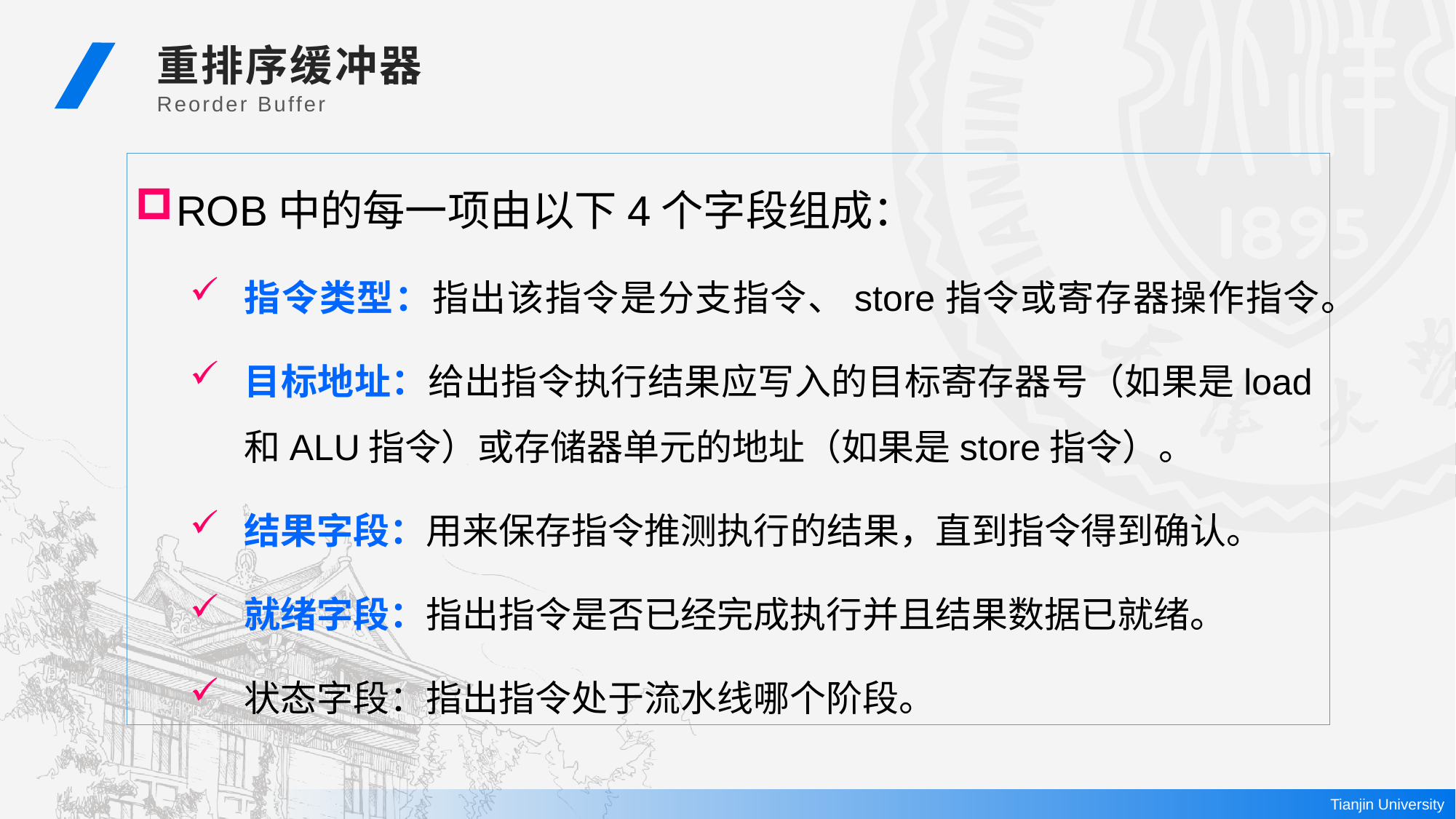

重排序缓冲器
Reorder Buffer
ROB中的每一项由以下4个字段组成：
指令类型：指出该指令是分支指令、store指令或寄存器操作指令。
目标地址：给出指令执行结果应写入的目标寄存器号（如果是load和ALU指令）或存储器单元的地址（如果是store指令）。
结果字段：用来保存指令推测执行的结果，直到指令得到确认。
就绪字段：指出指令是否已经完成执行并且结果数据已就绪。
状态字段：指出指令处于流水线哪个阶段。